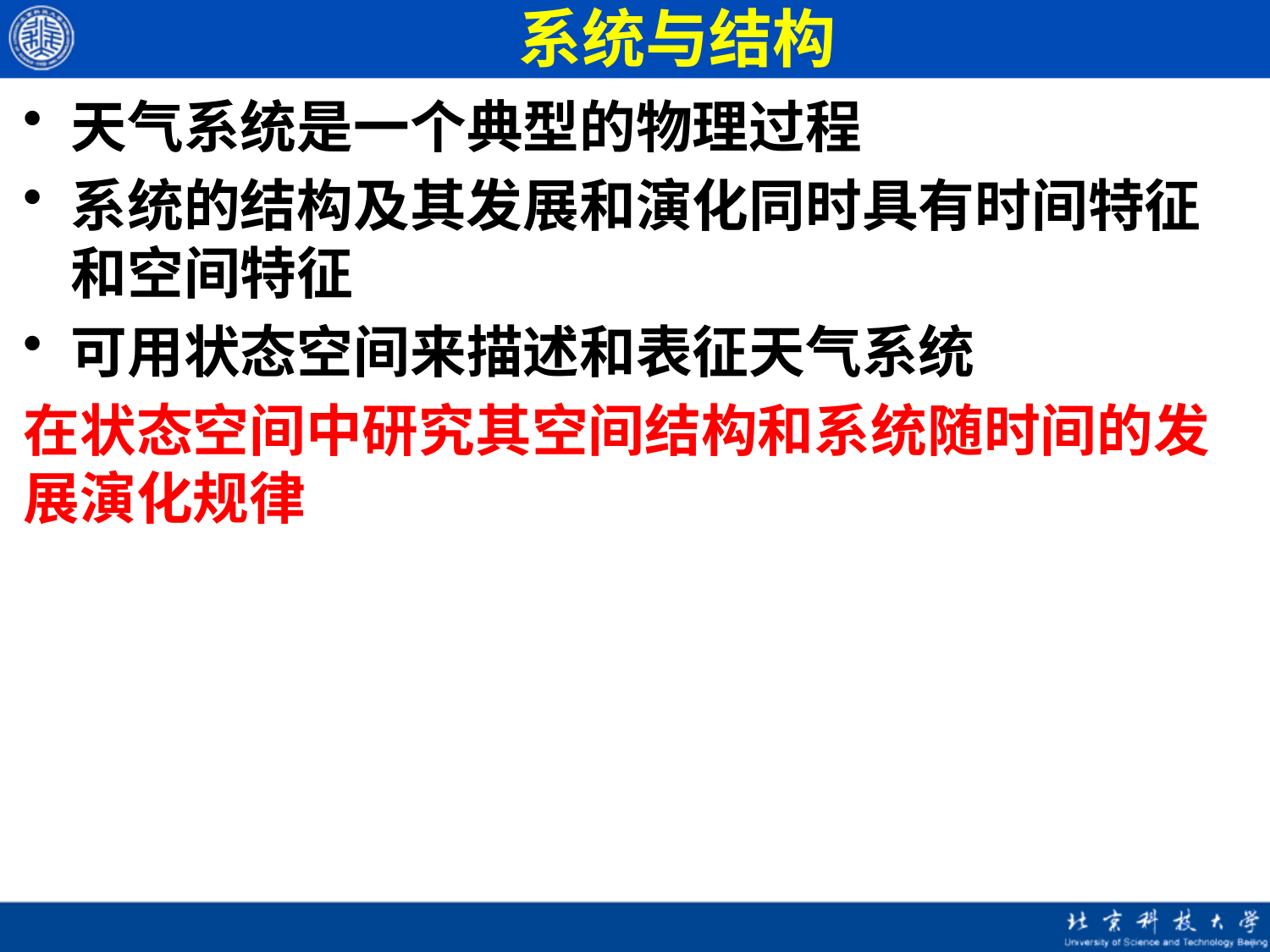

# 系统与结构
天气系统是一个典型的物理过程
系统的结构及其发展和演化同时具有时间特征和空间特征
可用状态空间来描述和表征天气系统
在状态空间中研究其空间结构和系统随时间的发展演化规律